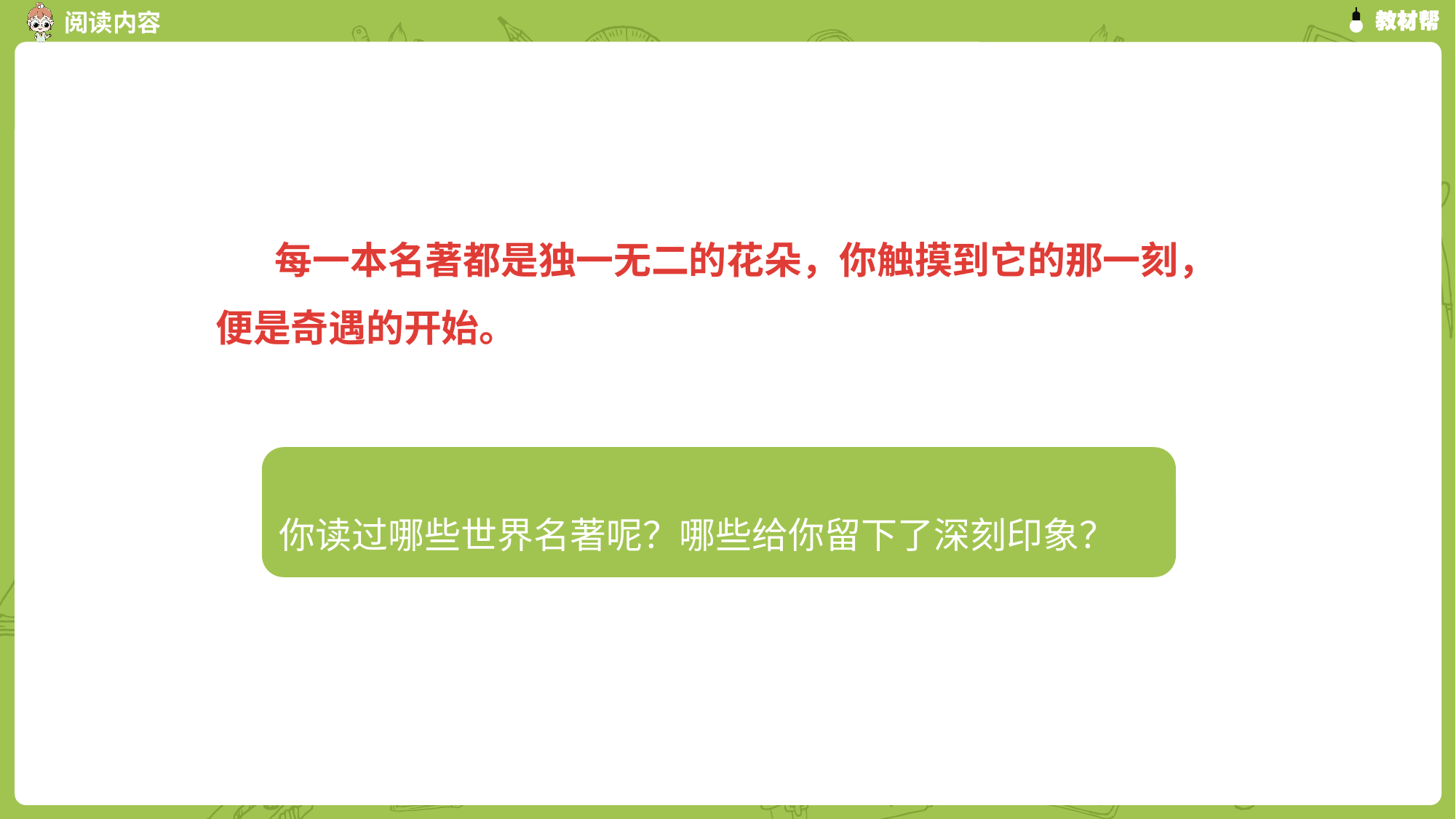

每一本名著都是独一无二的花朵，你触摸到它的那一刻，便是奇遇的开始。
你读过哪些世界名著呢？哪些给你留下了深刻印象？